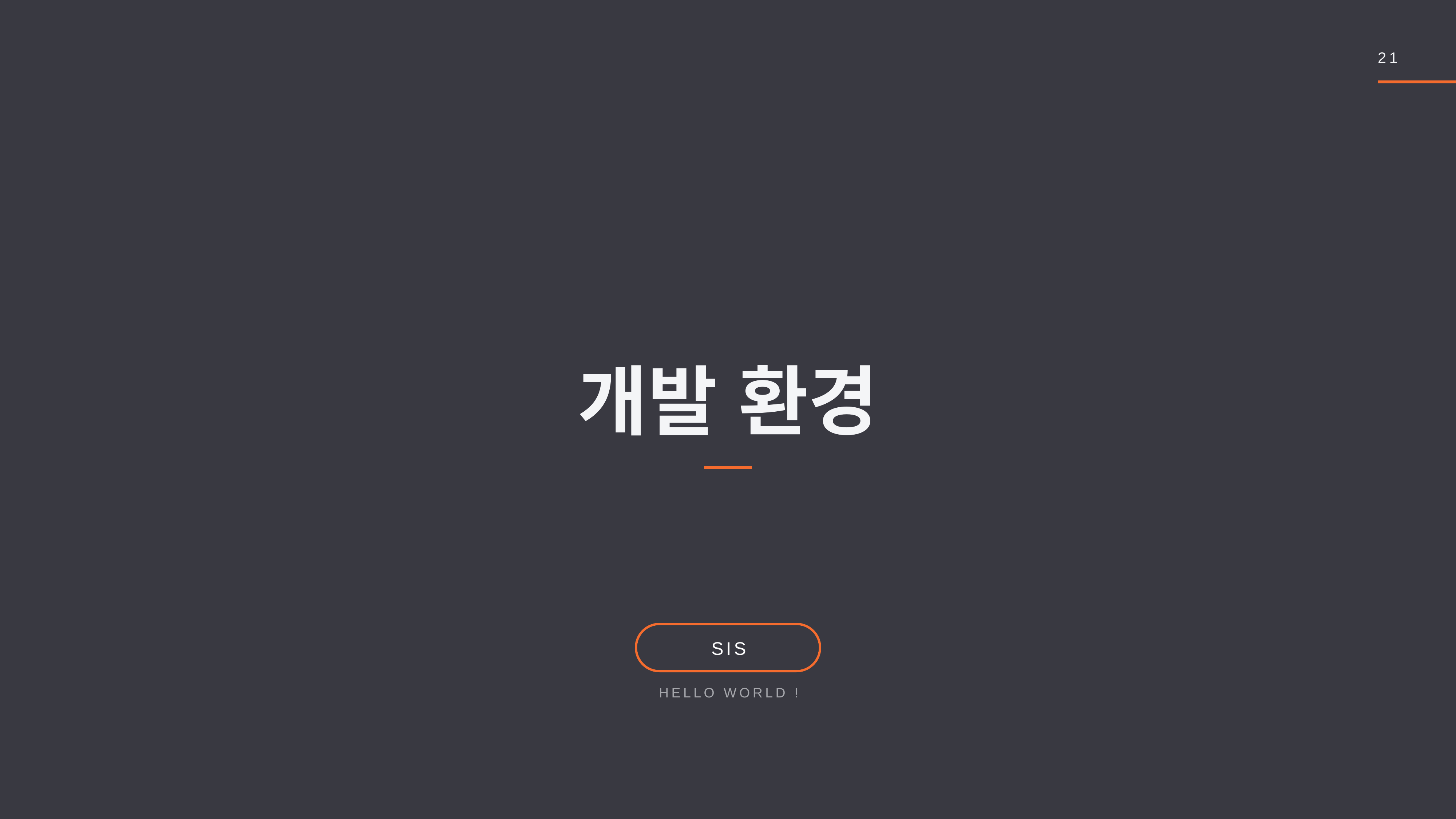

21
개발 환경

SIS
Hello World !